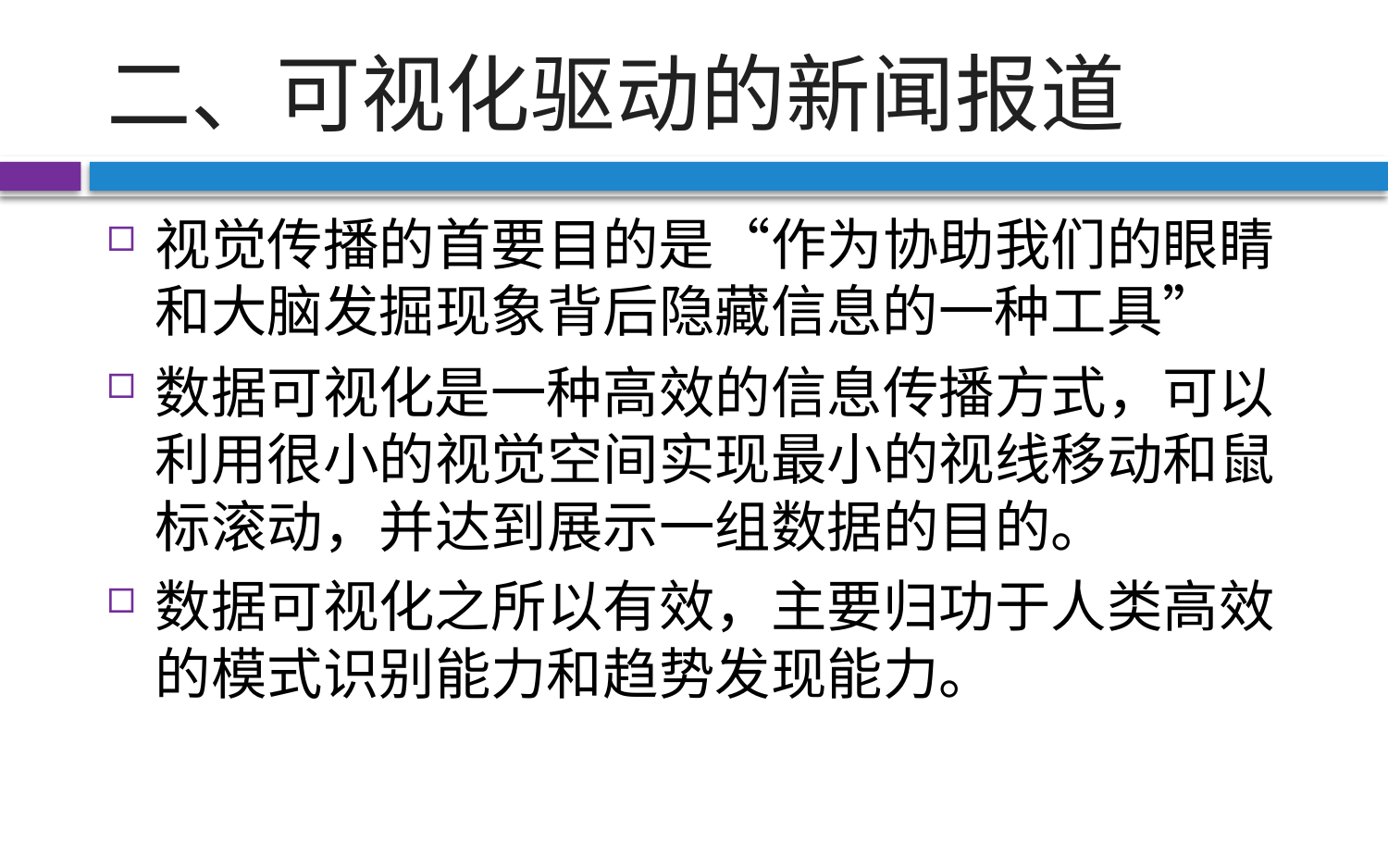

# 二、可视化驱动的新闻报道
视觉传播的首要目的是“作为协助我们的眼睛和大脑发掘现象背后隐藏信息的一种工具”
数据可视化是一种高效的信息传播方式，可以利用很小的视觉空间实现最小的视线移动和鼠标滚动，并达到展示一组数据的目的。
数据可视化之所以有效，主要归功于人类高效的模式识别能力和趋势发现能力。